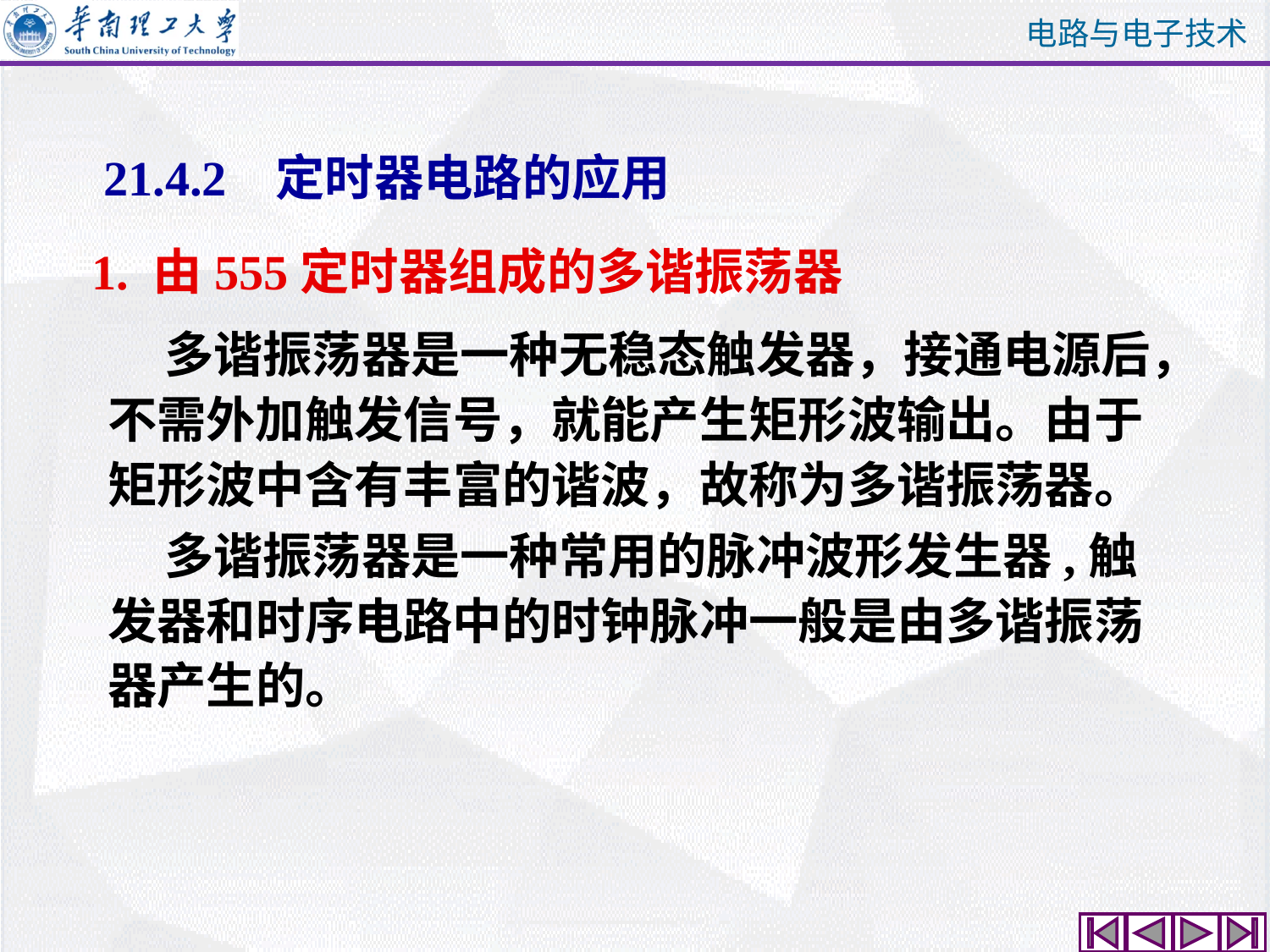

21.4.2   定时器电路的应用
1. 由555定时器组成的多谐振荡器
    多谐振荡器是一种无稳态触发器，接通电源后，不需外加触发信号，就能产生矩形波输出。由于
矩形波中含有丰富的谐波，故称为多谐振荡器。
    多谐振荡器是一种常用的脉冲波形发生器,触发器和时序电路中的时钟脉冲一般是由多谐振荡器产生的。